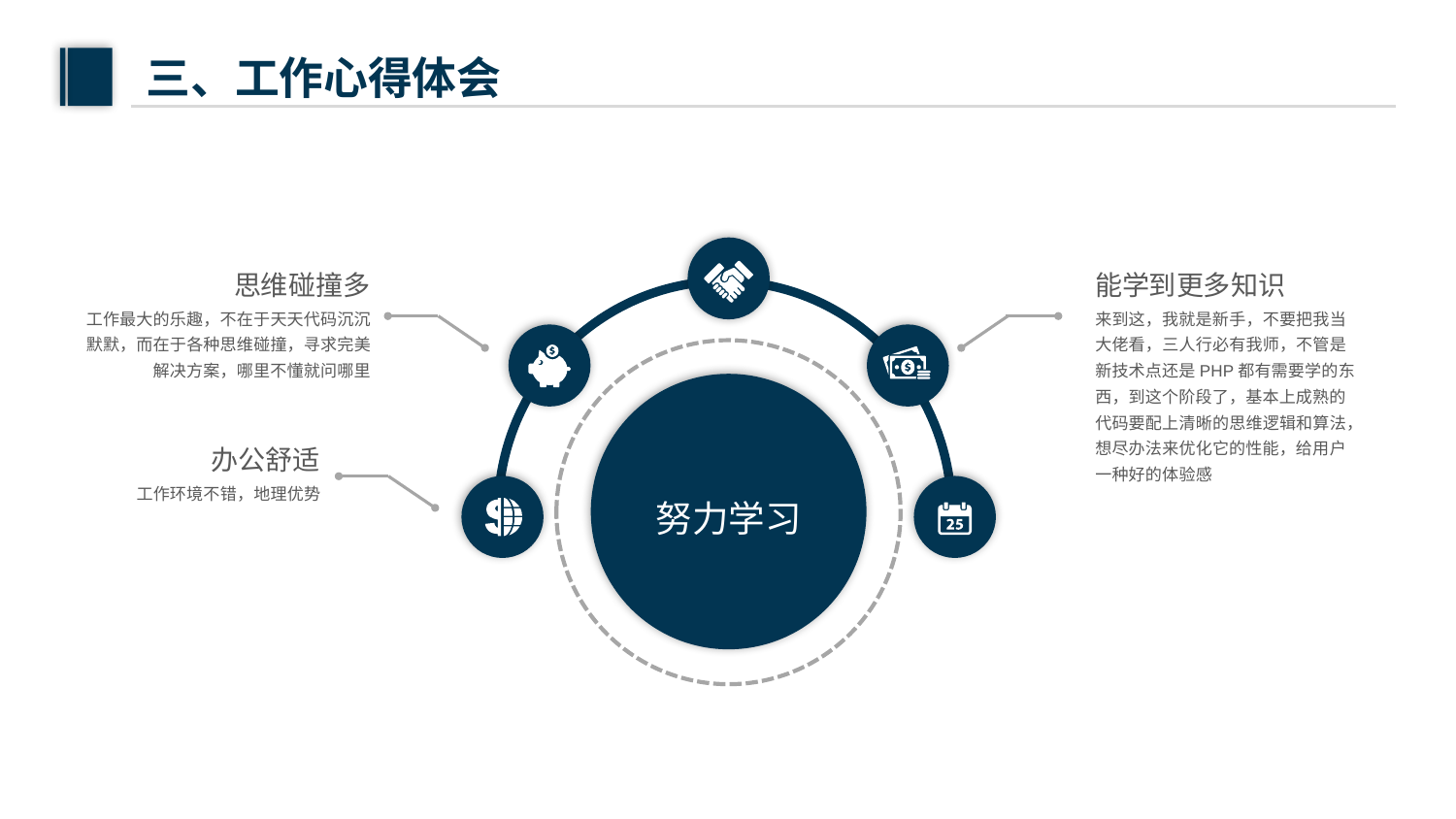

三、工作心得体会

思维碰撞多
工作最大的乐趣，不在于天天代码沉沉默默，而在于各种思维碰撞，寻求完美解决方案，哪里不懂就问哪里
能学到更多知识
来到这，我就是新手，不要把我当大佬看，三人行必有我师，不管是新技术点还是PHP都有需要学的东西，到这个阶段了，基本上成熟的代码要配上清晰的思维逻辑和算法，想尽办法来优化它的性能，给用户一种好的体验感

办公舒适
工作环境不错，地理优势
努力学习